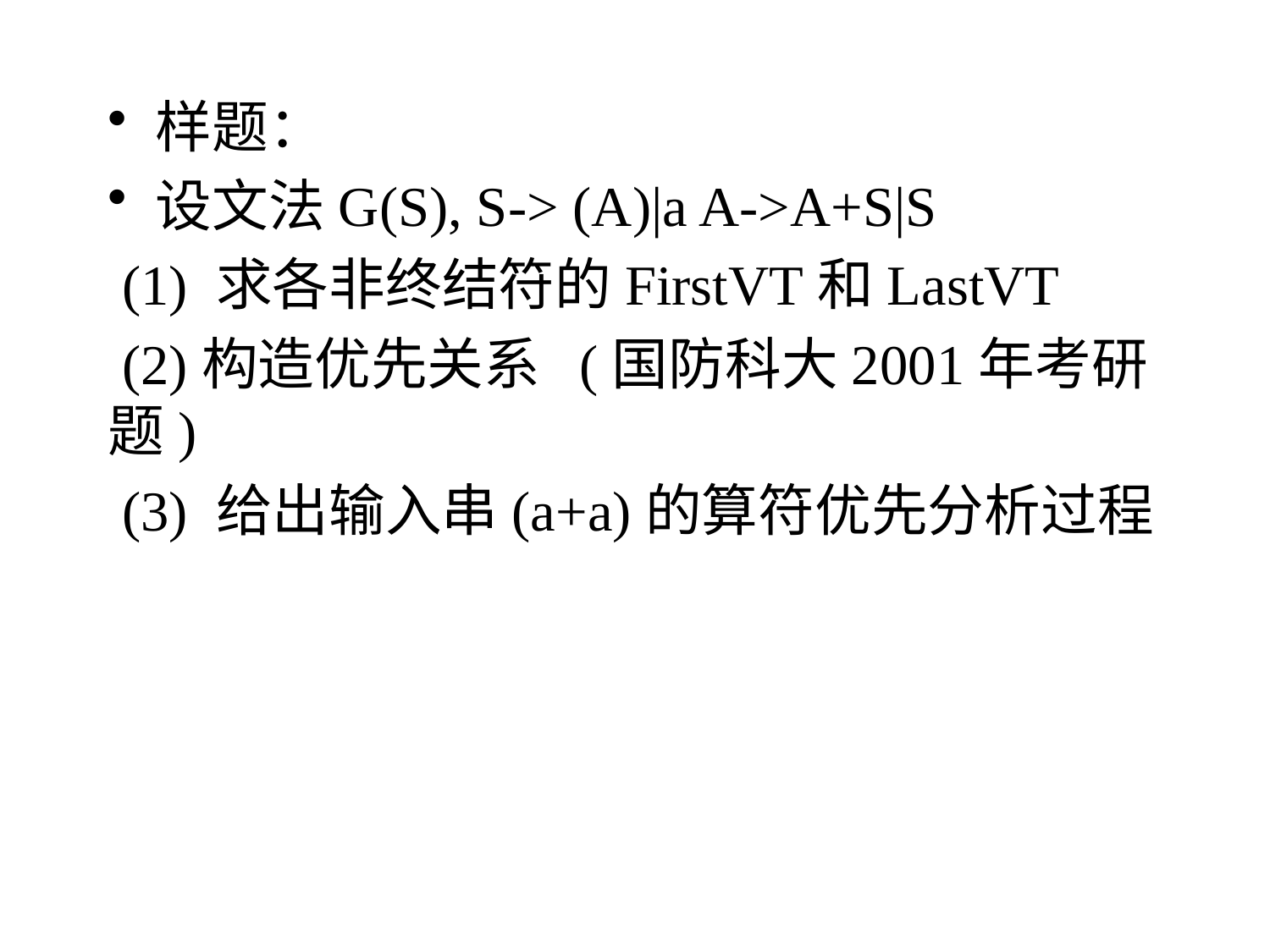

# 样题：
设文法G(S), S-> (A)|a A->A+S|S
 (1) 求各非终结符的FirstVT和LastVT
 (2)构造优先关系  (国防科大2001年考研题)
 (3) 给出输入串(a+a)的算符优先分析过程